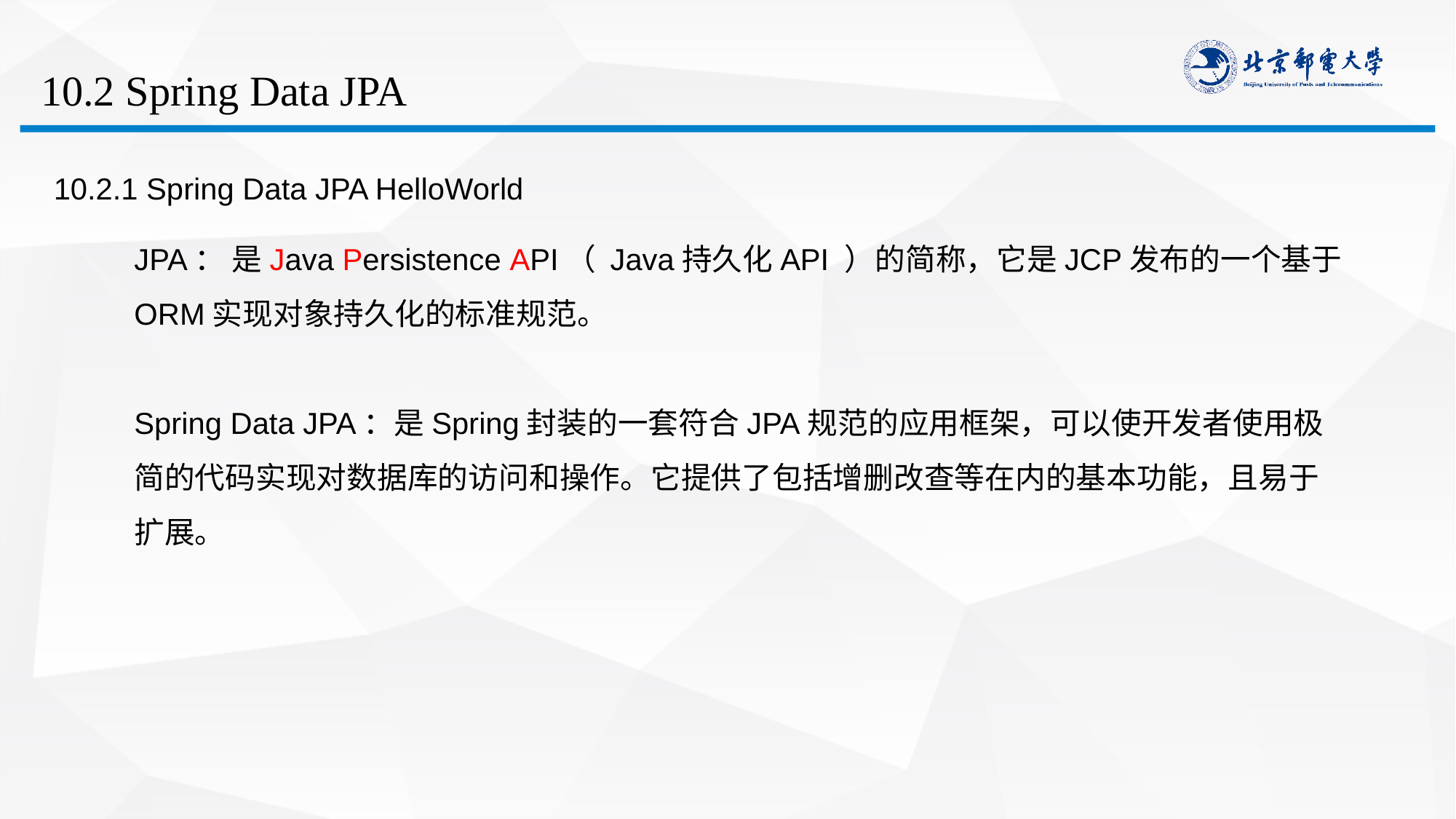

# 10.2 Spring Data JPA
10.2.1 Spring Data JPA HelloWorld

JPA： 是Java Persistence API（ Java持久化API ）的简称，它是JCP发布的一个基于ORM实现对象持久化的标准规范。

Spring Data JPA：是Spring封装的一套符合JPA规范的应用框架，可以使开发者使用极简的代码实现对数据库的访问和操作。它提供了包括增删改查等在内的基本功能，且易于扩展。